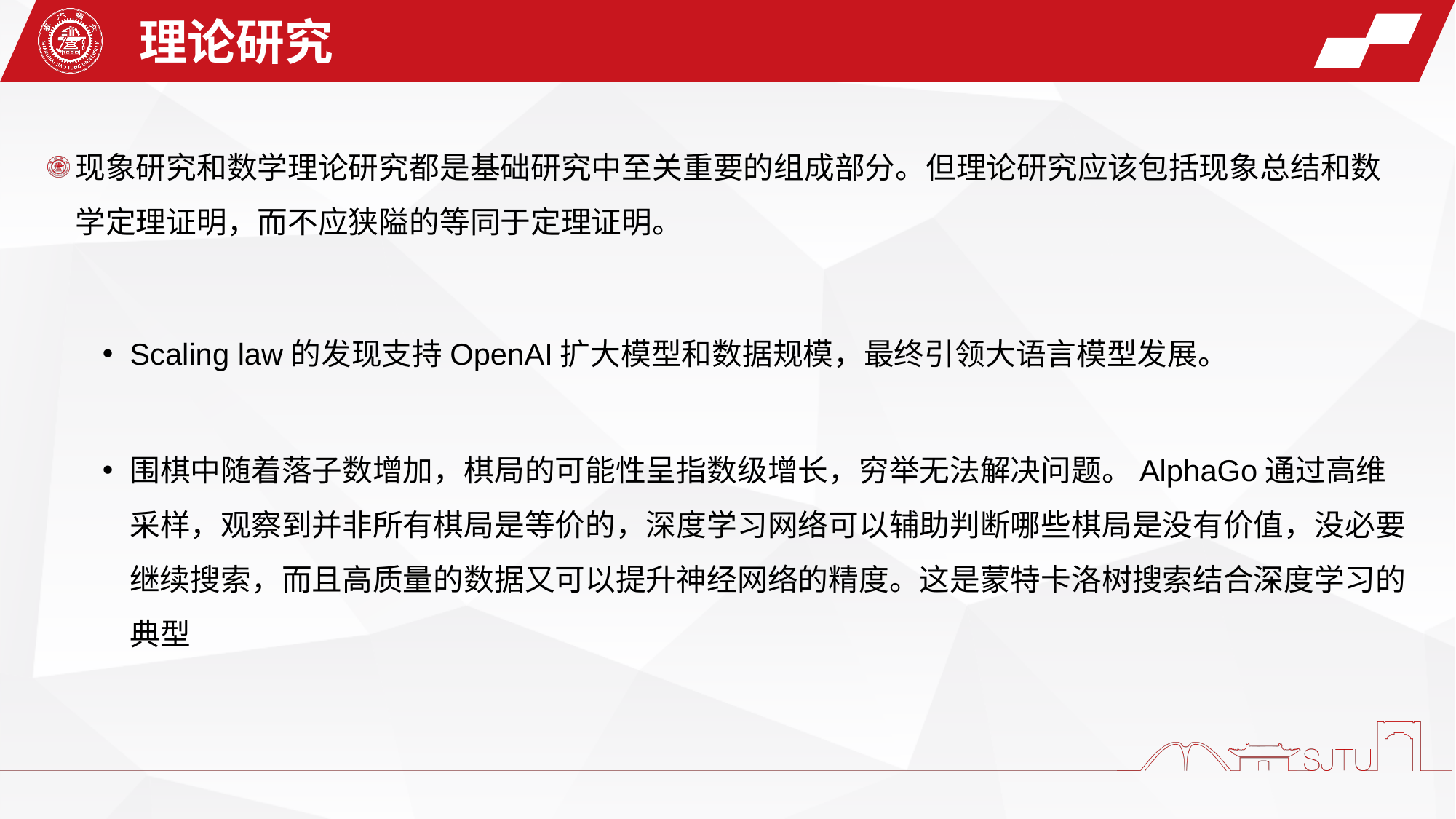

理论研究
现象研究和数学理论研究都是基础研究中至关重要的组成部分。但理论研究应该包括现象总结和数学定理证明，而不应狭隘的等同于定理证明。

Scaling law的发现支持OpenAI扩大模型和数据规模，最终引领大语言模型发展。

围棋中随着落子数增加，棋局的可能性呈指数级增长，穷举无法解决问题。AlphaGo通过高维采样，观察到并非所有棋局是等价的，深度学习网络可以辅助判断哪些棋局是没有价值，没必要继续搜索，而且高质量的数据又可以提升神经网络的精度。这是蒙特卡洛树搜索结合深度学习的典型